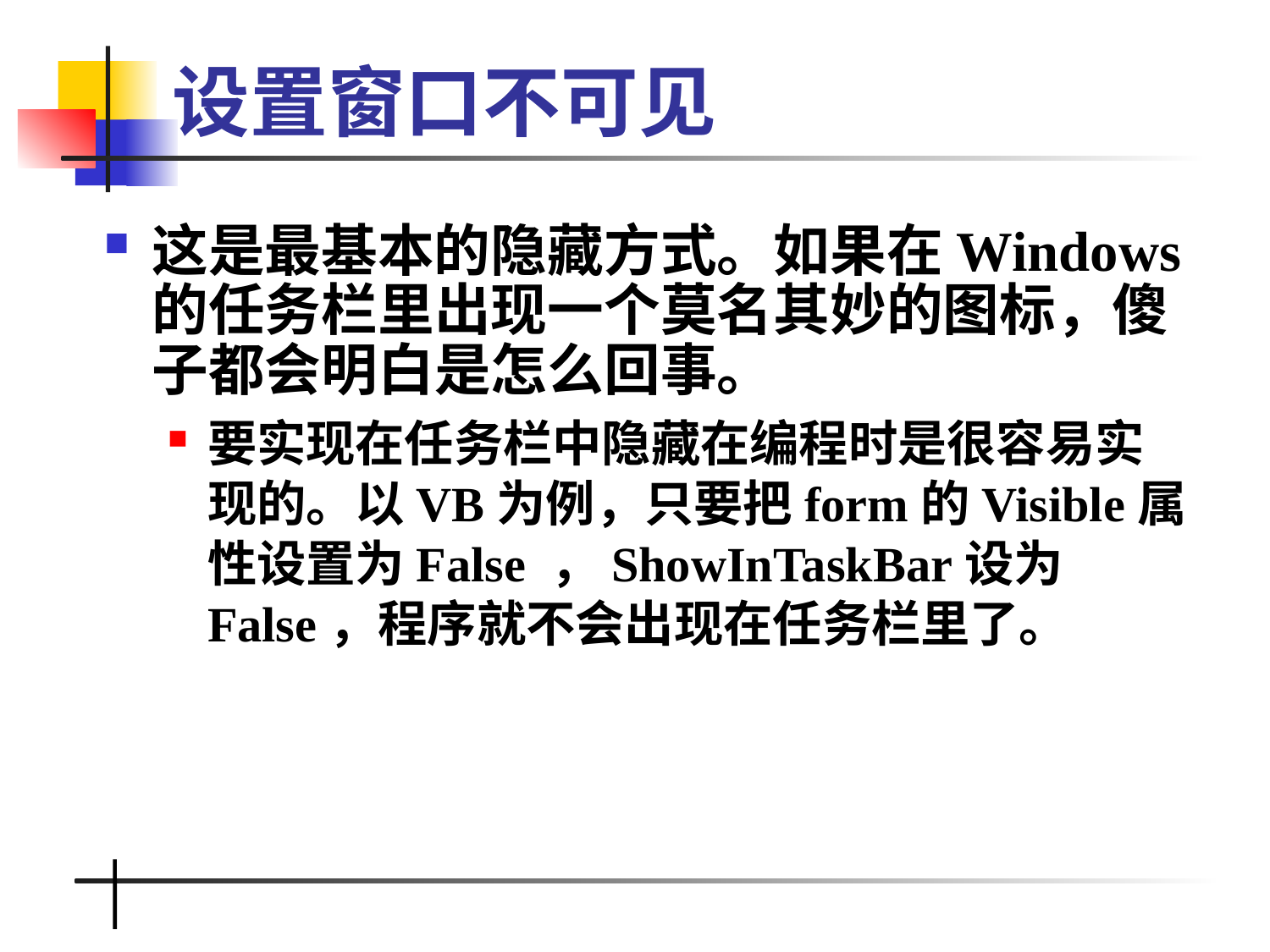

# 设置窗口不可见
这是最基本的隐藏方式。如果在Windows的任务栏里出现一个莫名其妙的图标，傻子都会明白是怎么回事。
要实现在任务栏中隐藏在编程时是很容易实现的。以VB为例，只要把form的Visible属性设置为False ，ShowInTaskBar设为False，程序就不会出现在任务栏里了。